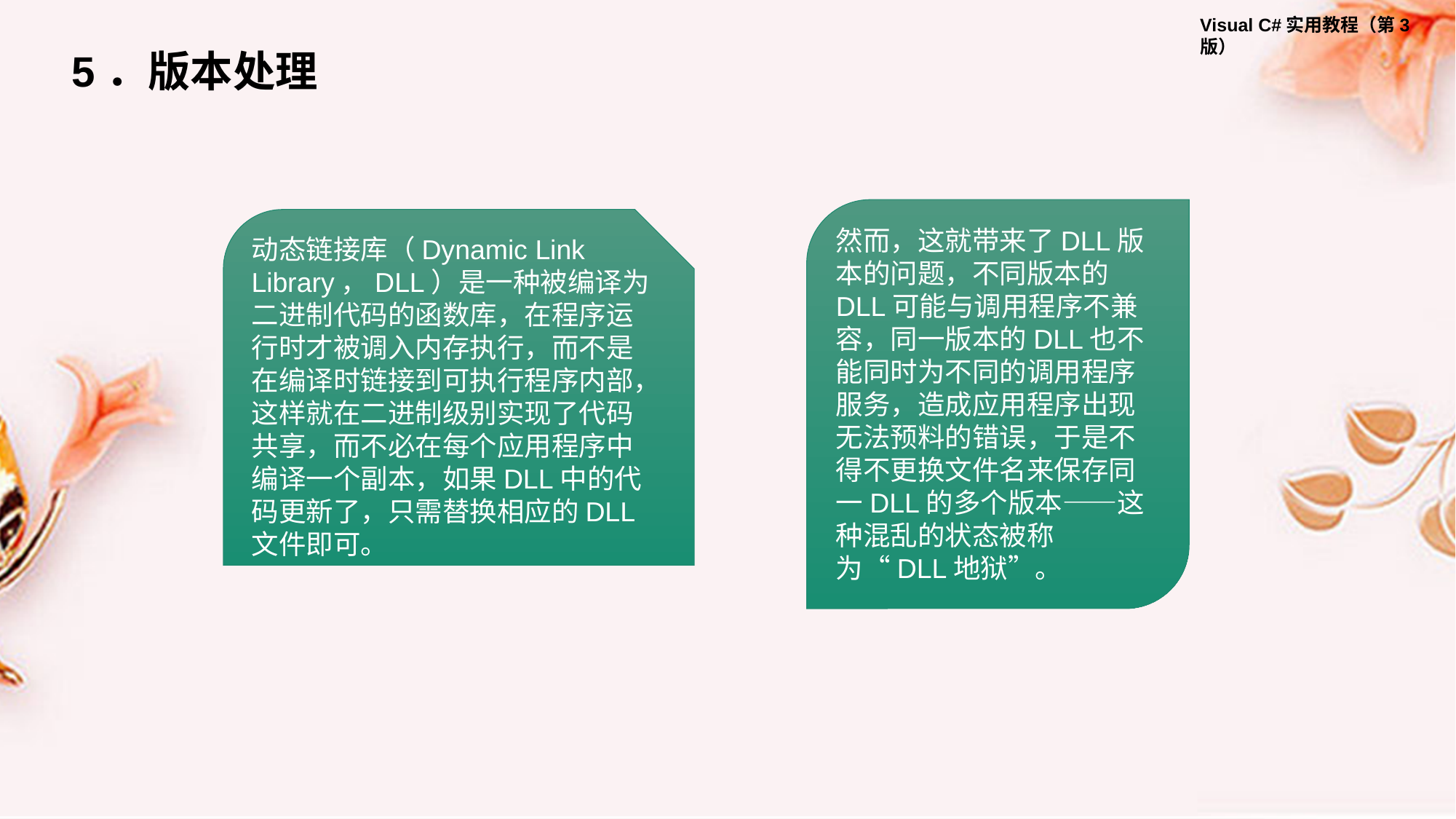

5．版本处理
然而，这就带来了DLL版本的问题，不同版本的DLL可能与调用程序不兼容，同一版本的DLL也不能同时为不同的调用程序服务，造成应用程序出现无法预料的错误，于是不得不更换文件名来保存同一DLL的多个版本——这种混乱的状态被称为“DLL地狱”。
动态链接库（Dynamic Link Library，DLL）是一种被编译为二进制代码的函数库，在程序运行时才被调入内存执行，而不是在编译时链接到可执行程序内部，这样就在二进制级别实现了代码共享，而不必在每个应用程序中编译一个副本，如果DLL中的代码更新了，只需替换相应的DLL文件即可。